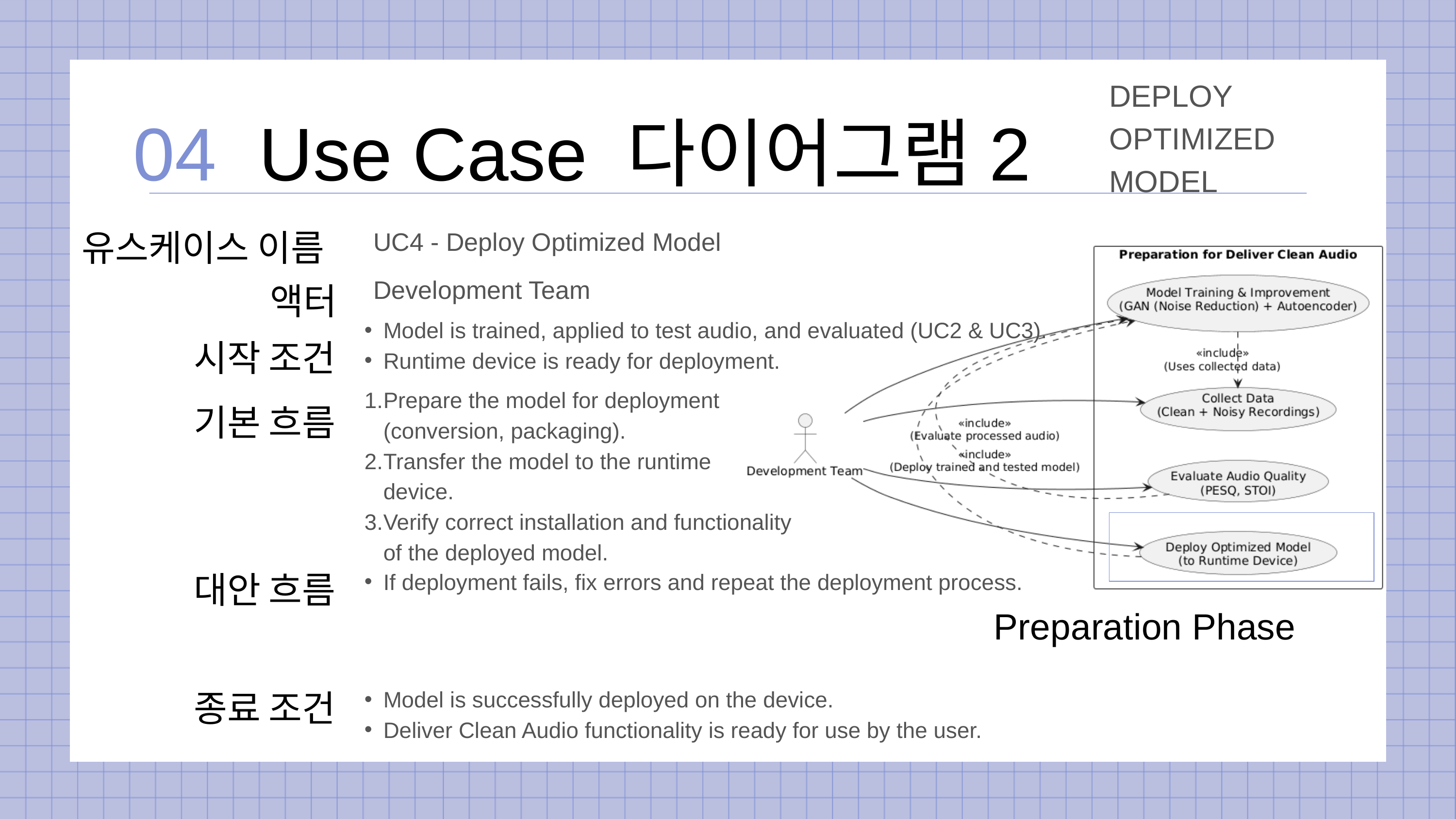

DEPLOY
OPTIMIZED
MODEL
Use Case 다이어그램2
04

유스케이스 이름
UC4 - Deploy Optimized Model

액터
Development Team
Model is trained, applied to test audio, and evaluated (UC2 & UC3).
Runtime device is ready for deployment.
시작 조건
기본 흐름
Prepare the model for deployment                                                 (conversion, packaging).
Transfer the model to the runtime                                                          device.
Verify correct installation and functionality                                                       of the deployed model.

대안 흐름
If deployment fails, fix errors and repeat the deployment process.
Preparation Phase
종료 조건
Model is successfully deployed on the device.
Deliver Clean Audio functionality is ready for use by the user.